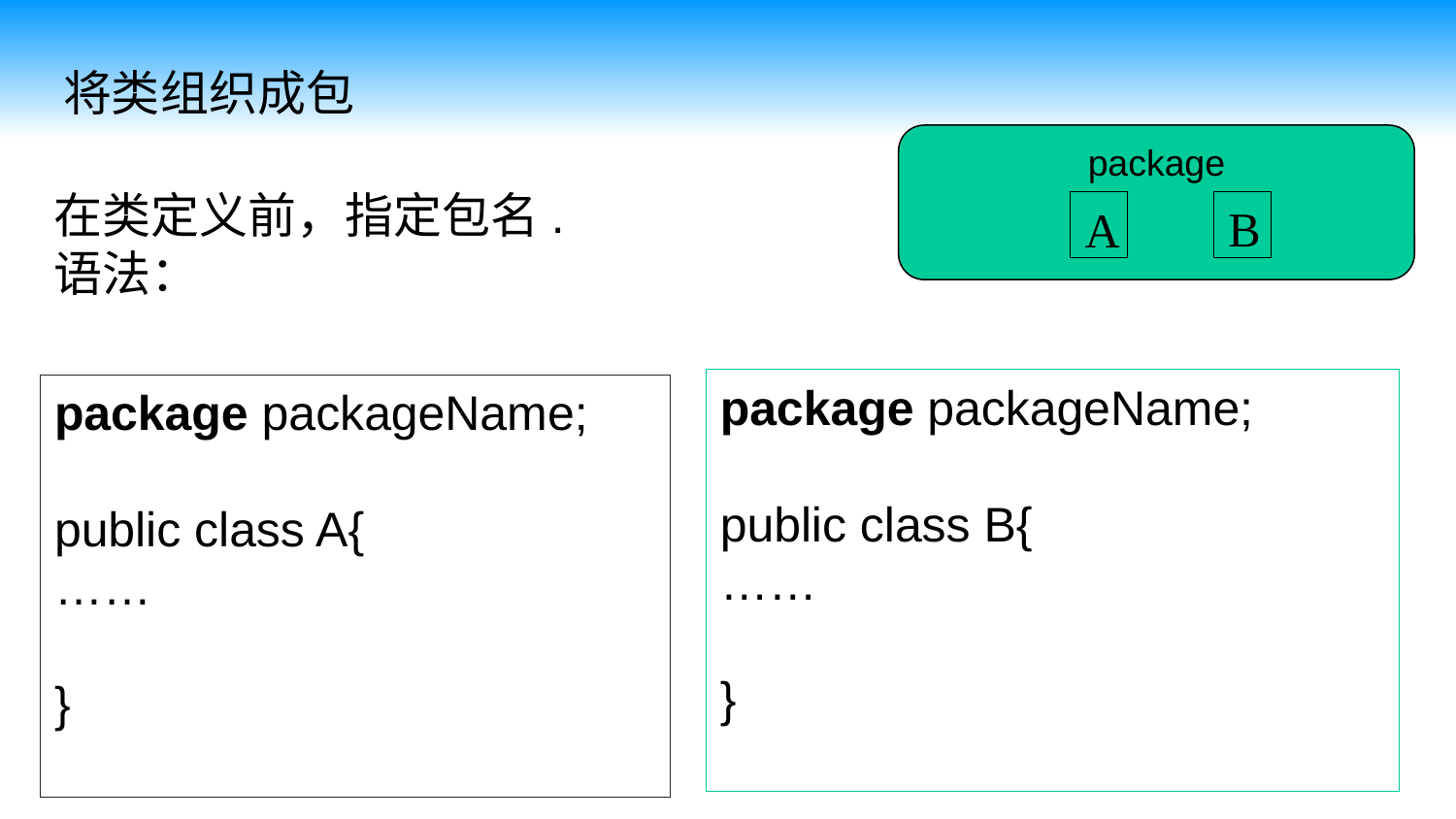

将类组织成包
package
在类定义前，指定包名.
语法：
B
A
package packageName;

public class B{
……

}

package packageName;

public class A{
……

}